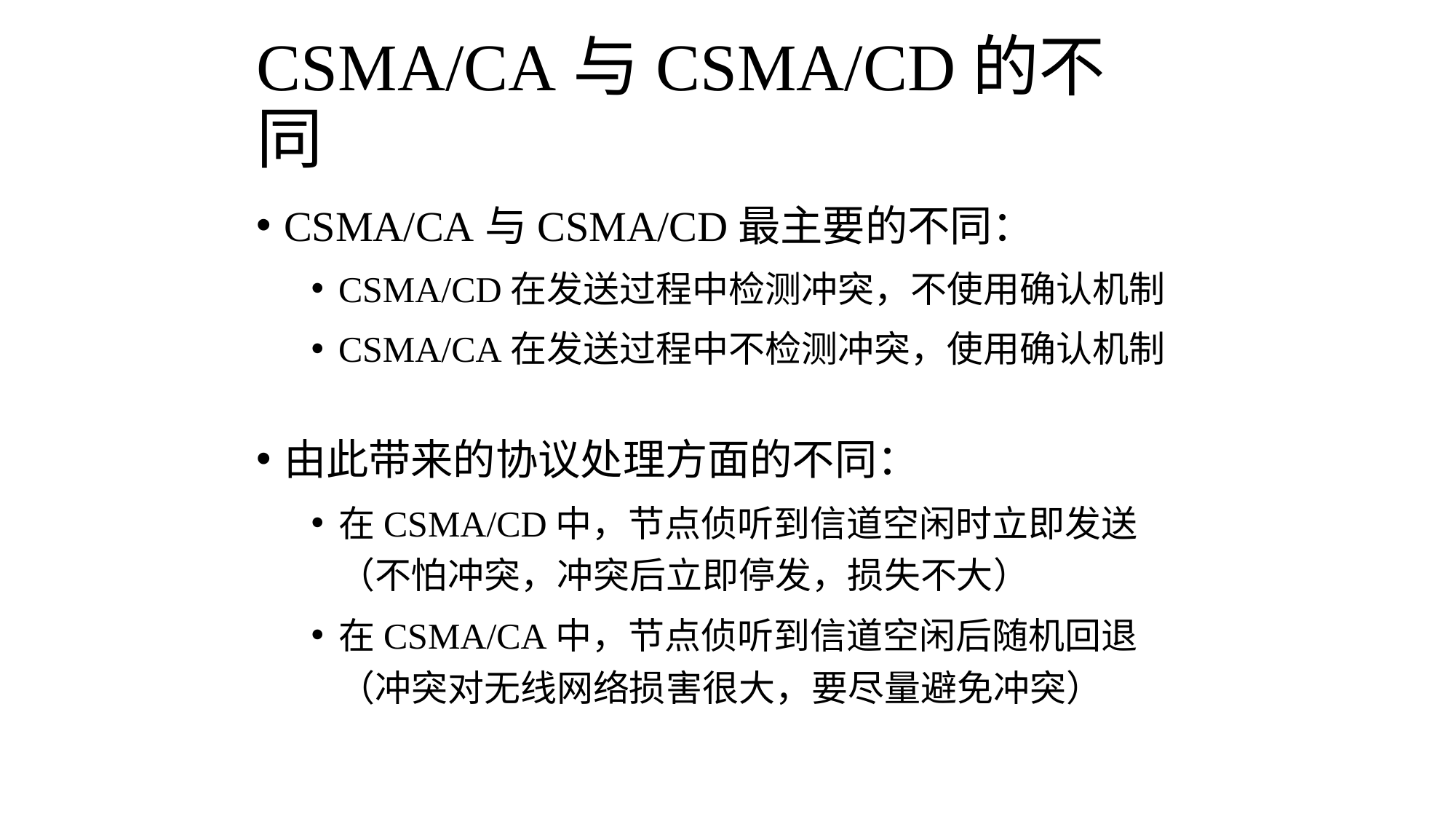

# CSMA/CA与CSMA/CD的不同
CSMA/CA与CSMA/CD最主要的不同：
CSMA/CD在发送过程中检测冲突，不使用确认机制
CSMA/CA在发送过程中不检测冲突，使用确认机制

由此带来的协议处理方面的不同：
在CSMA/CD中，节点侦听到信道空闲时立即发送（不怕冲突，冲突后立即停发，损失不大）
在CSMA/CA中，节点侦听到信道空闲后随机回退（冲突对无线网络损害很大，要尽量避免冲突）